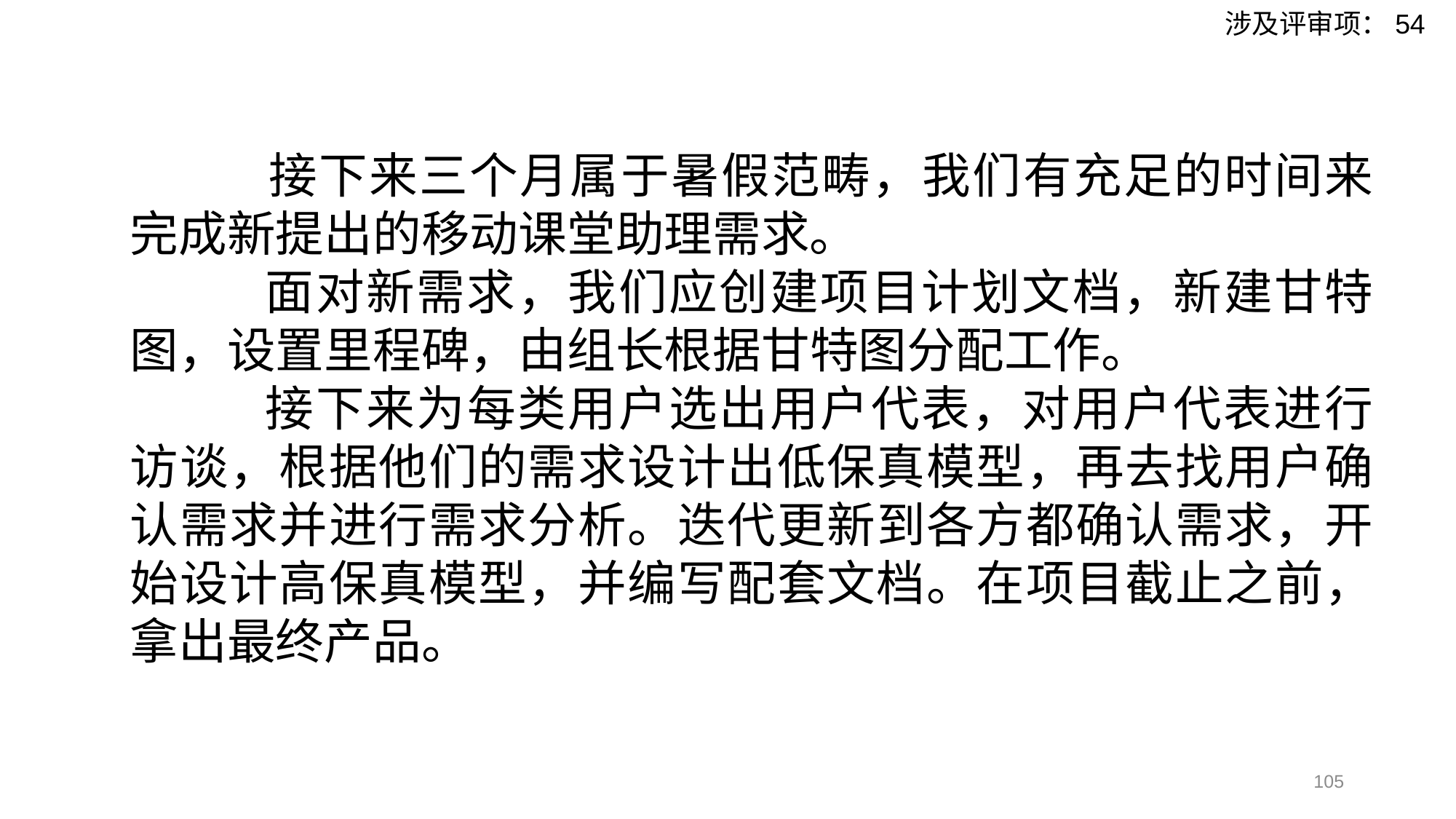

涉及评审项：54
 	 接下来三个月属于暑假范畴，我们有充足的时间来完成新提出的移动课堂助理需求。
	 面对新需求，我们应创建项目计划文档，新建甘特图，设置里程碑，由组长根据甘特图分配工作。
	 接下来为每类用户选出用户代表，对用户代表进行访谈，根据他们的需求设计出低保真模型，再去找用户确认需求并进行需求分析。迭代更新到各方都确认需求，开始设计高保真模型，并编写配套文档。在项目截止之前，拿出最终产品。
105